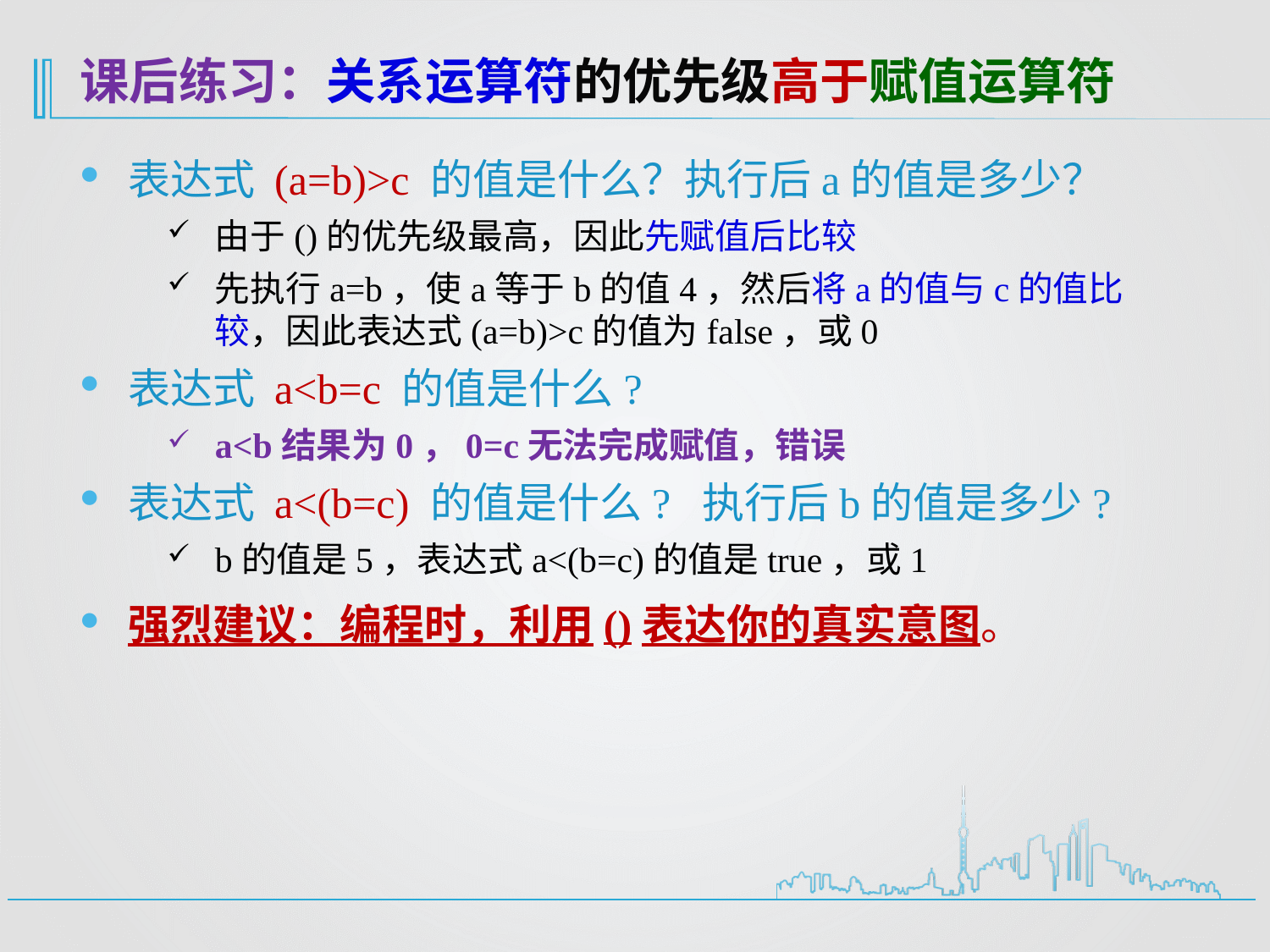

# 课后练习：关系运算符的优先级高于赋值运算符
表达式 (a=b)>c 的值是什么？执行后a的值是多少？
由于()的优先级最高，因此先赋值后比较
先执行a=b，使a等于b的值4，然后将a的值与c的值比较，因此表达式(a=b)>c的值为false，或0
表达式 a<b=c 的值是什么?
a<b结果为0，0=c无法完成赋值，错误
表达式 a<(b=c) 的值是什么?  执行后b的值是多少?
b的值是5，表达式a<(b=c)的值是true，或1
强烈建议：编程时，利用()表达你的真实意图。